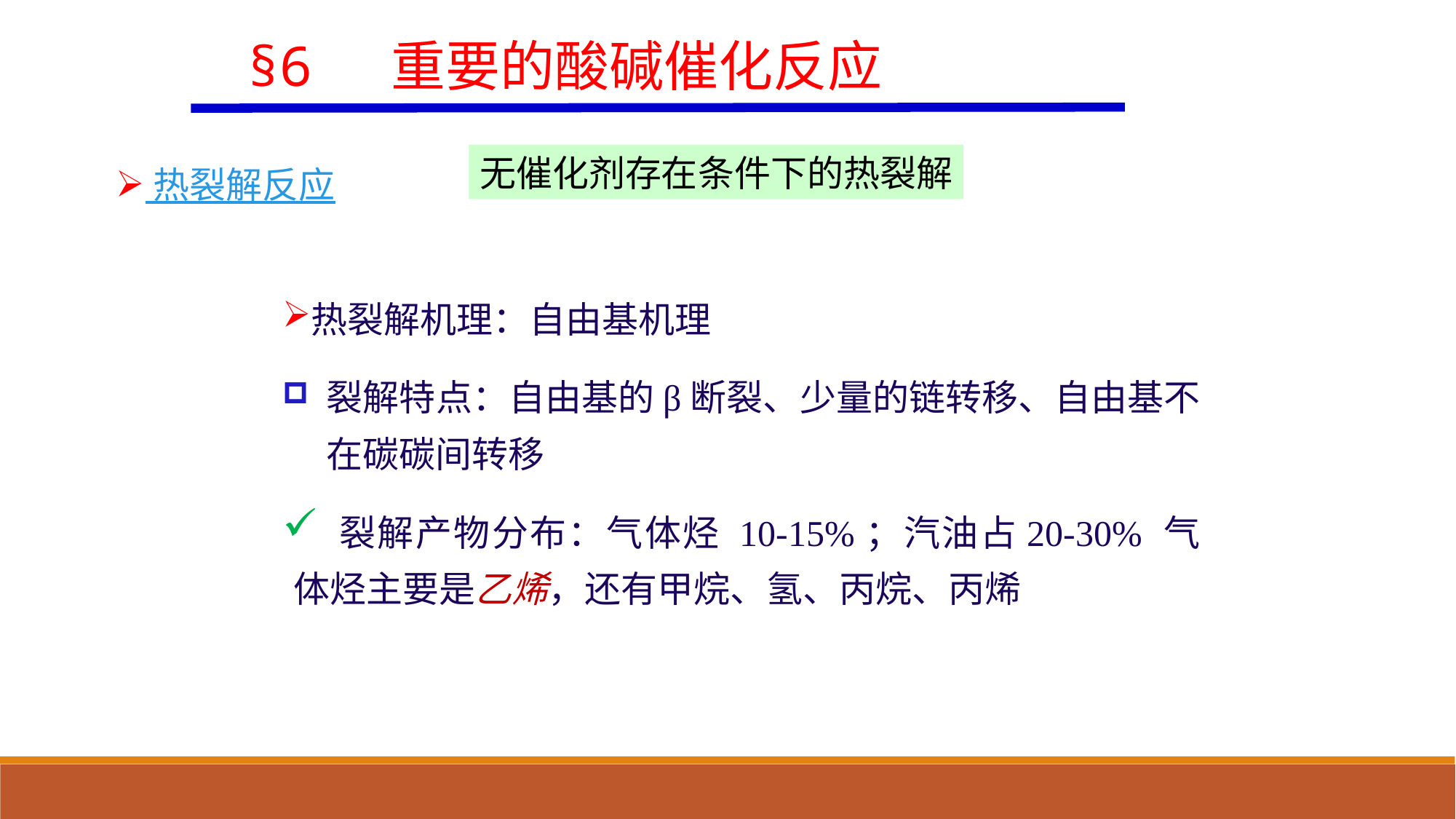

§6  重要的酸碱催化反应

无催化剂存在条件下的热裂解
 热裂解反应

热裂解机理：自由基机理
 裂解特点：自由基的β断裂、少量的链转移、自由基不     在碳碳间转移
 裂解产物分布：气体烃 10-15%；汽油占20-30% 气体烃主要是乙烯，还有甲烷、氢、丙烷、丙烯